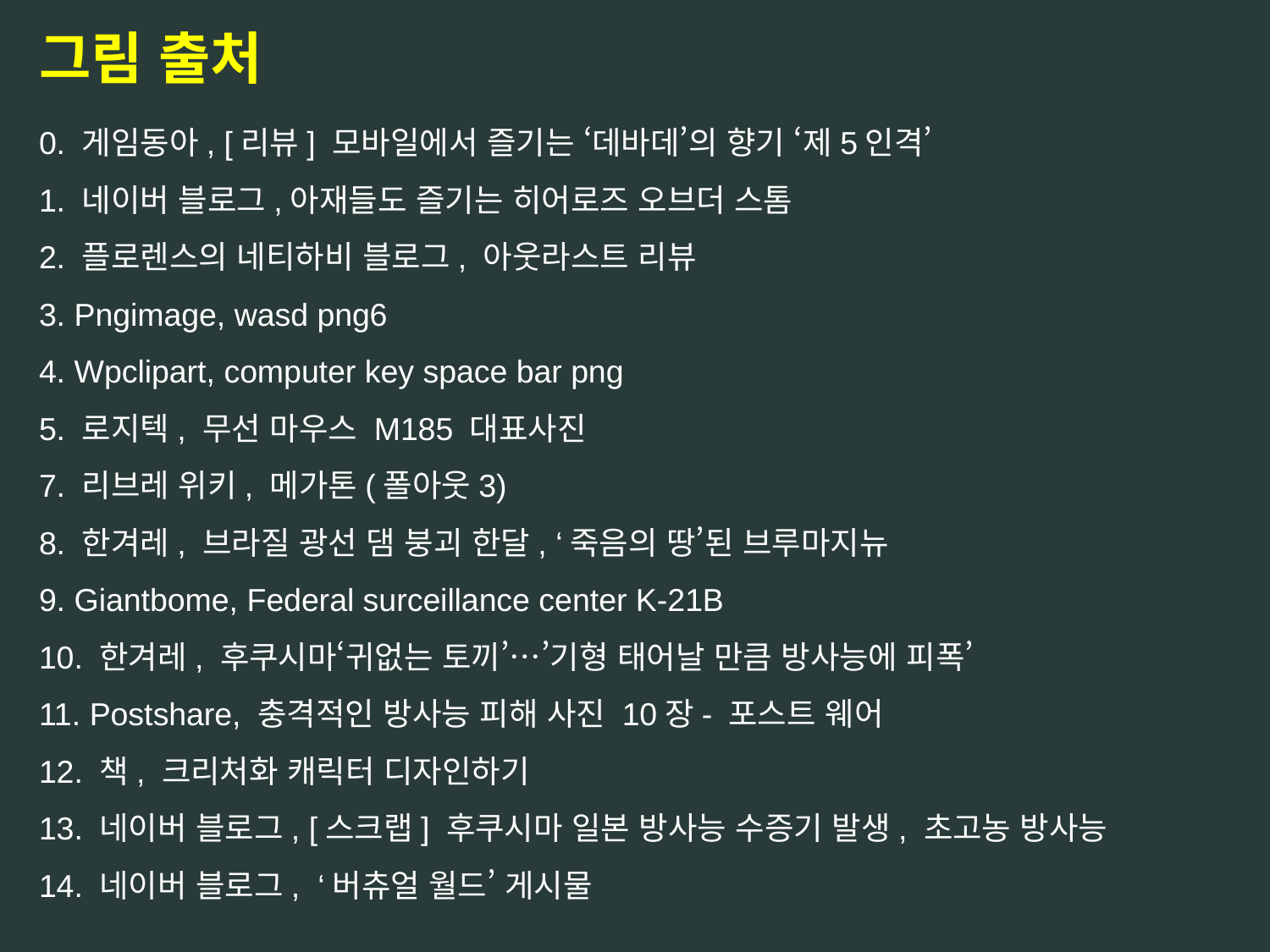

그림 출처
0. 게임동아, [리뷰] 모바일에서 즐기는 ‘데바데’의 향기 ‘제5인격’
1. 네이버 블로그,아재들도 즐기는 히어로즈 오브더 스톰
2. 플로렌스의 네티하비 블로그, 아웃라스트 리뷰
3. Pngimage, wasd png6
4. Wpclipart, computer key space bar png
5. 로지텍, 무선 마우스 M185 대표사진
7. 리브레 위키, 메가톤(폴아웃3)
8. 한겨레, 브라질 광선 댐 붕괴 한달, ‘죽음의 땅’된 브루마지뉴
9. Giantbome, Federal surceillance center K-21B
10. 한겨레, 후쿠시마‘귀없는 토끼’…’기형 태어날 만큼 방사능에 피폭’
11. Postshare, 충격적인 방사능 피해 사진 10장- 포스트 웨어
12. 책, 크리처화 캐릭터 디자인하기
13. 네이버 블로그, [스크랩] 후쿠시마 일본 방사능 수증기 발생, 초고농 방사능
14. 네이버 블로그,  ‘버츄얼 월드’ 게시물